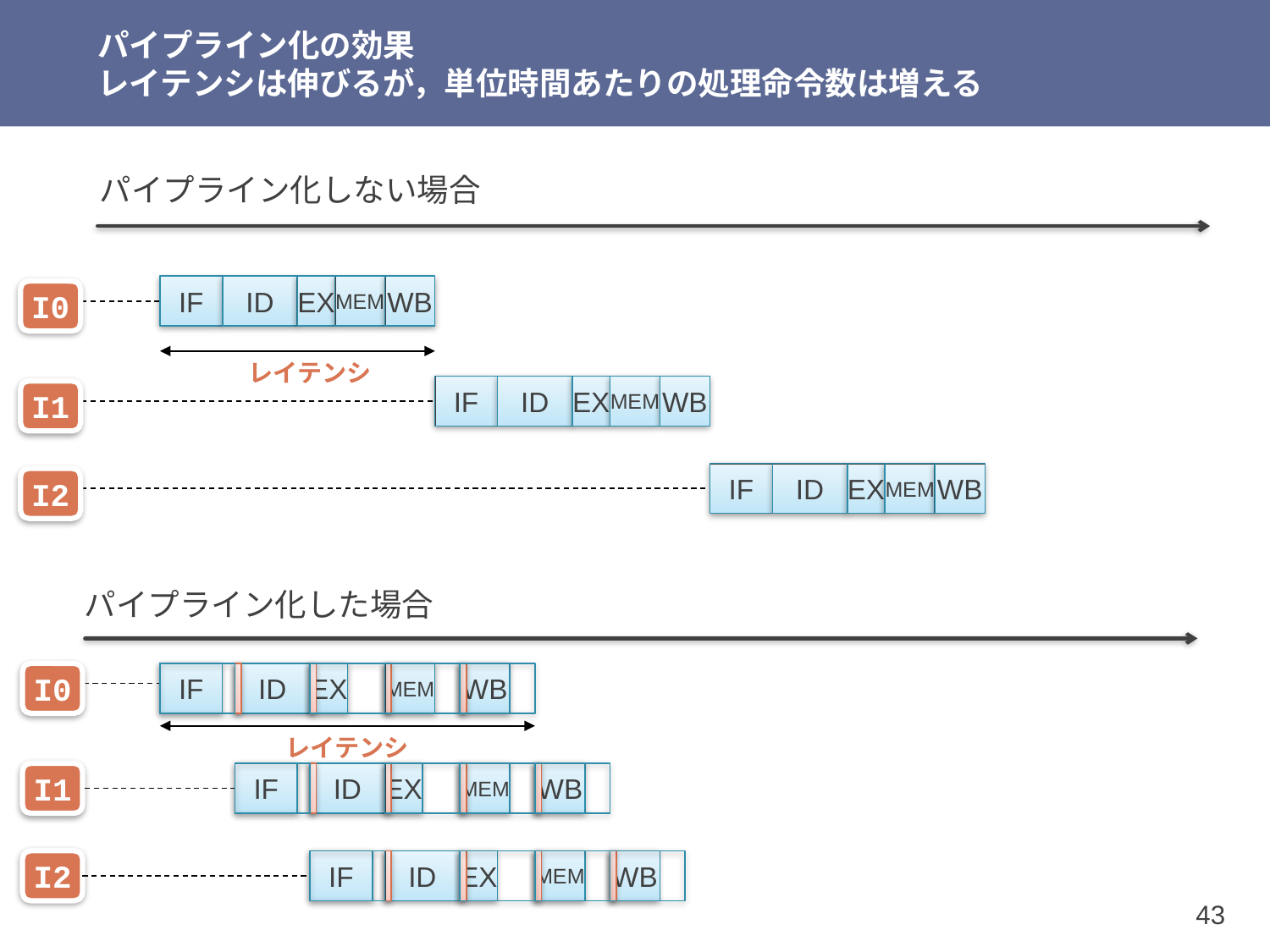

# パイプライン化の効果 レイテンシは伸びるが，単位時間あたりの処理命令数は増える
パイプライン化しない場合
IF
ID
EX
MEM
WB
I0
レイテンシ
IF
ID
EX
MEM
WB
I1
IF
ID
EX
MEM
WB
I2
パイプライン化した場合
I0
IF

ID

EX

MEM

WB

レイテンシ
I1

IF
ID

EX

MEM

WB

I2

IF
ID

EX

MEM

WB